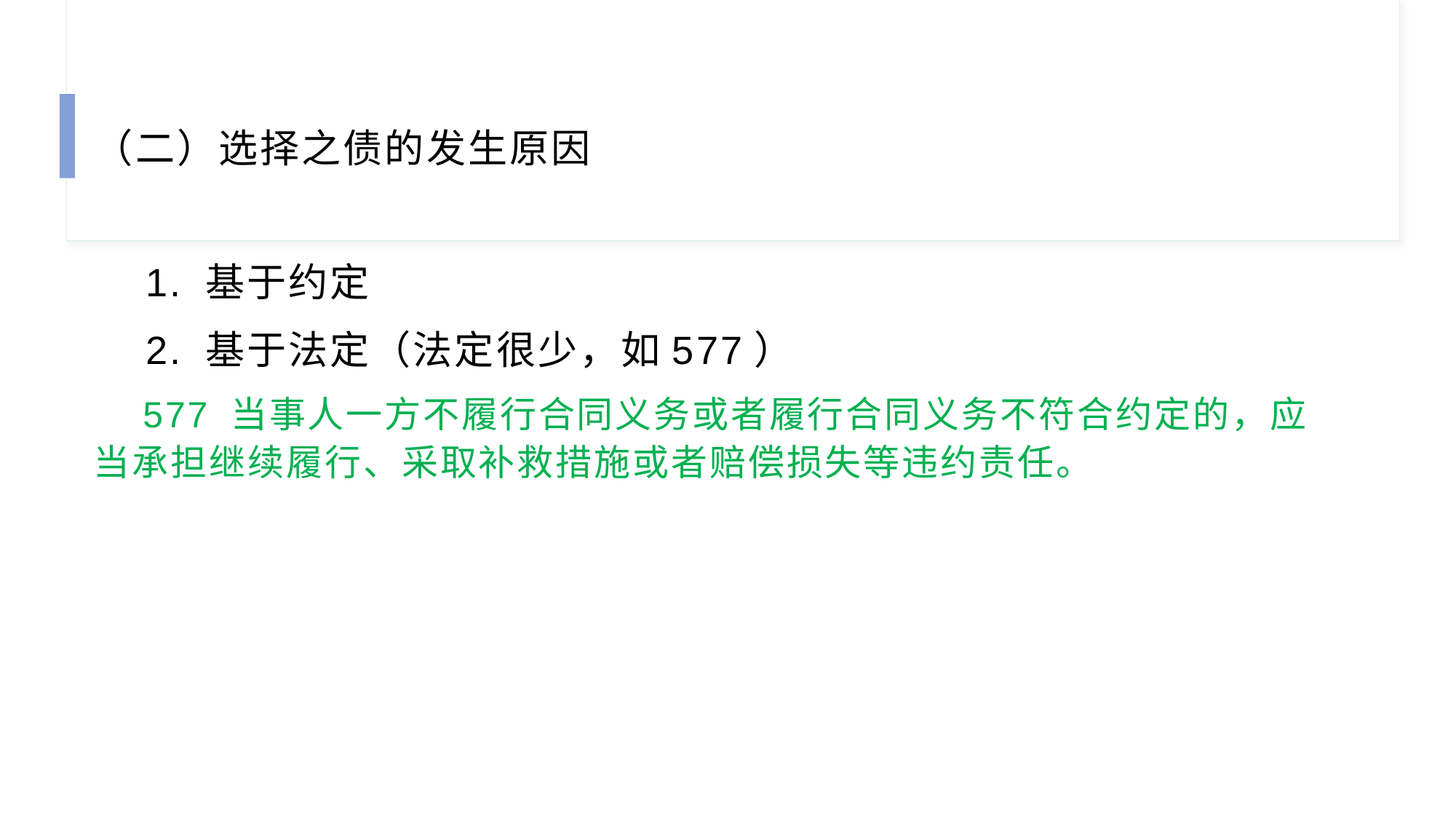

（二）选择之债的发生原因

    1. 基于约定
    2. 基于法定（法定很少，如577）
    577 当事人一方不履行合同义务或者履行合同义务不符合约定的，应当承担继续履行、采取补救措施或者赔偿损失等违约责任。